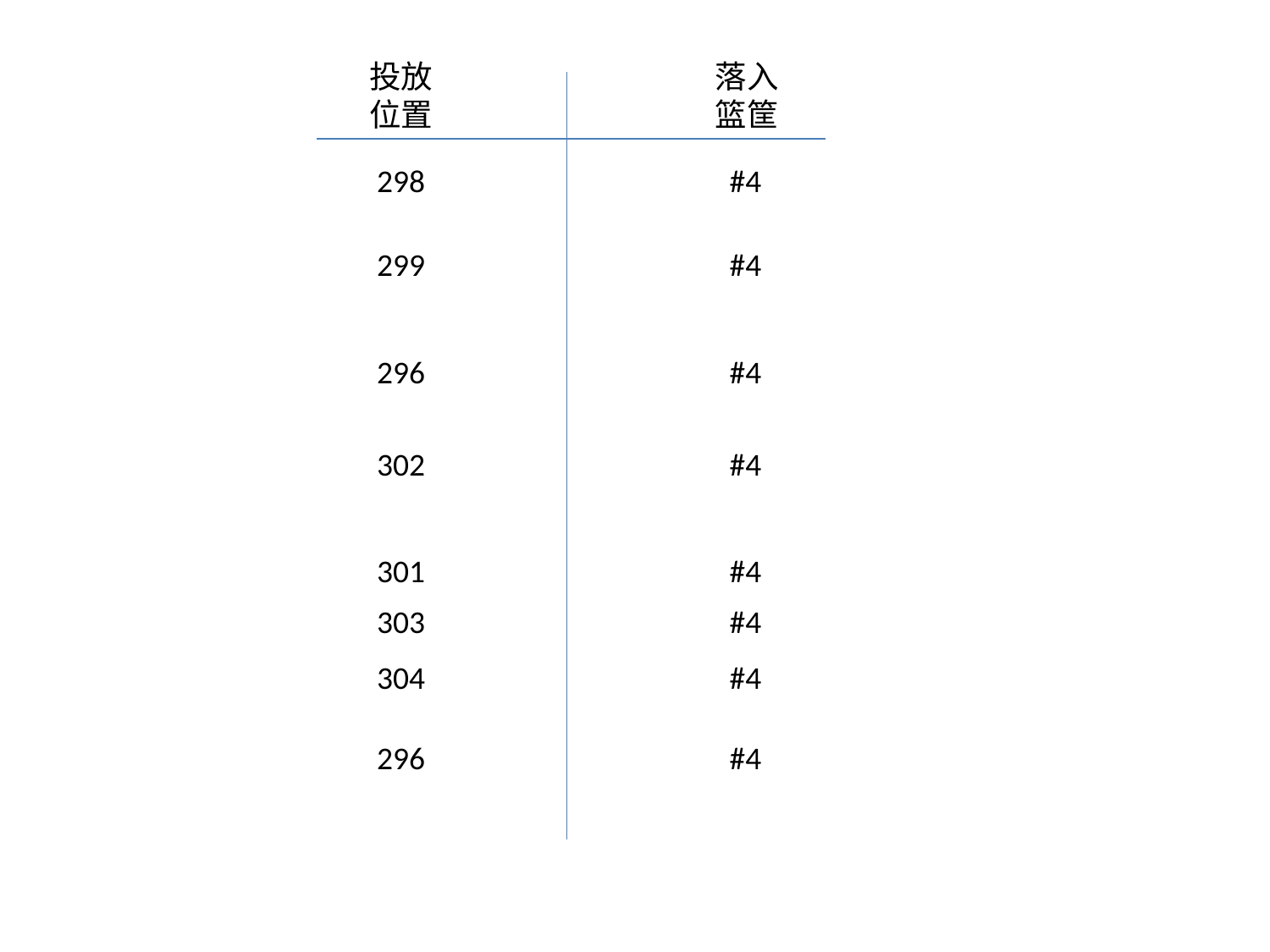

落入
篮筐
投放位置
298
#4
299
#4
296
#4
302
#4
301
#4
303
#4
304
#4
296
#4